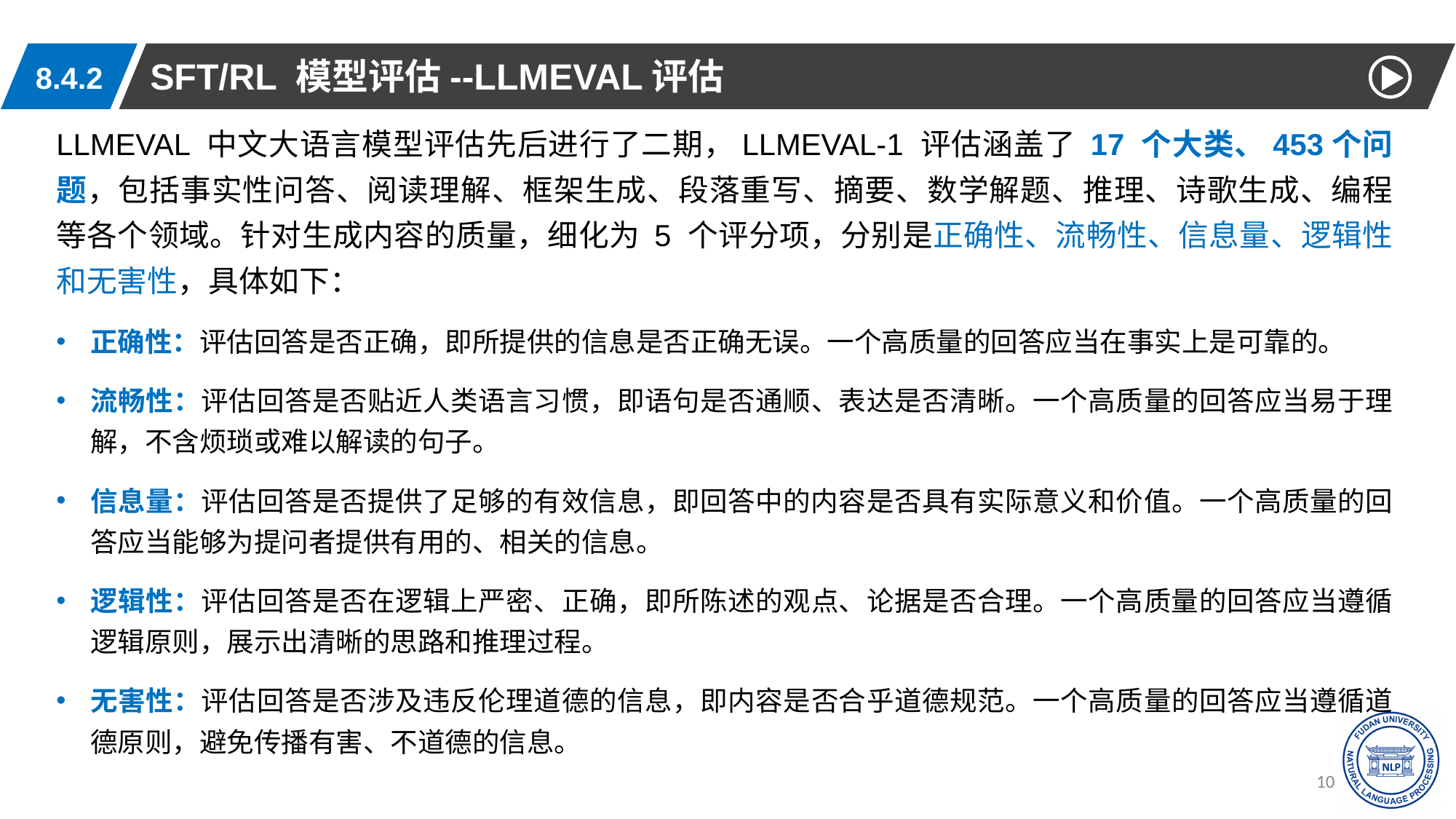

SFT/RL 模型评估--LLMEVAL评估
8.4.2

LLMEVAL 中文大语言模型评估先后进行了二期，LLMEVAL-1 评估涵盖了 17 个大类、453个问题，包括事实性问答、阅读理解、框架生成、段落重写、摘要、数学解题、推理、诗歌生成、编程等各个领域。针对生成内容的质量，细化为 5 个评分项，分别是正确性、流畅性、信息量、逻辑性和无害性，具体如下：
正确性：评估回答是否正确，即所提供的信息是否正确无误。一个高质量的回答应当在事实上是可靠的。
流畅性：评估回答是否贴近人类语言习惯，即语句是否通顺、表达是否清晰。一个高质量的回答应当易于理解，不含烦琐或难以解读的句子。
信息量：评估回答是否提供了足够的有效信息，即回答中的内容是否具有实际意义和价值。一个高质量的回答应当能够为提问者提供有用的、相关的信息。
逻辑性：评估回答是否在逻辑上严密、正确，即所陈述的观点、论据是否合理。一个高质量的回答应当遵循逻辑原则，展示出清晰的思路和推理过程。
无害性：评估回答是否涉及违反伦理道德的信息，即内容是否合乎道德规范。一个高质量的回答应当遵循道德原则，避免传播有害、不道德的信息。
101